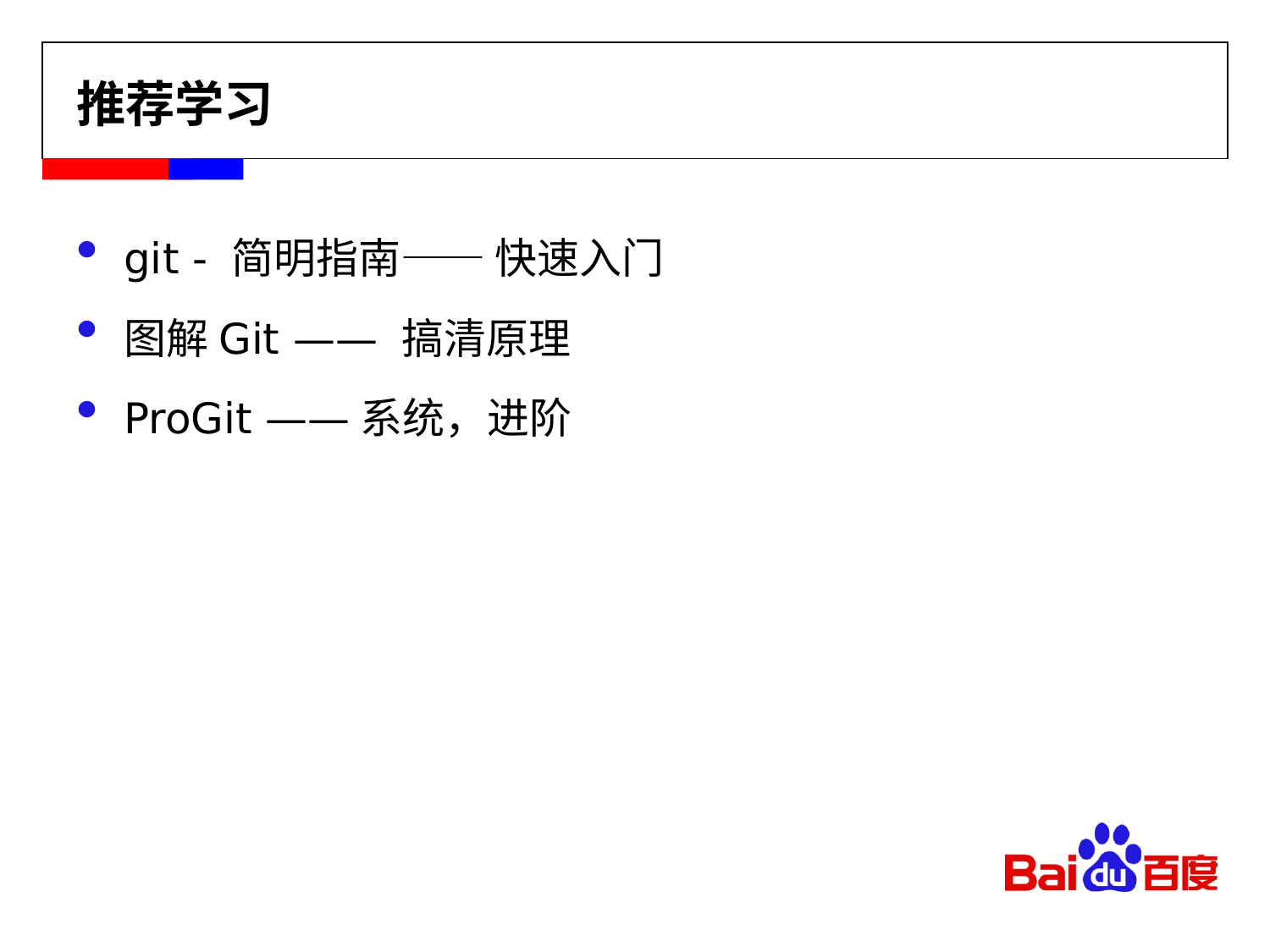

# 推荐学习
git - 简明指南—— 快速入门
图解Git —— 搞清原理
ProGit ——系统，进阶